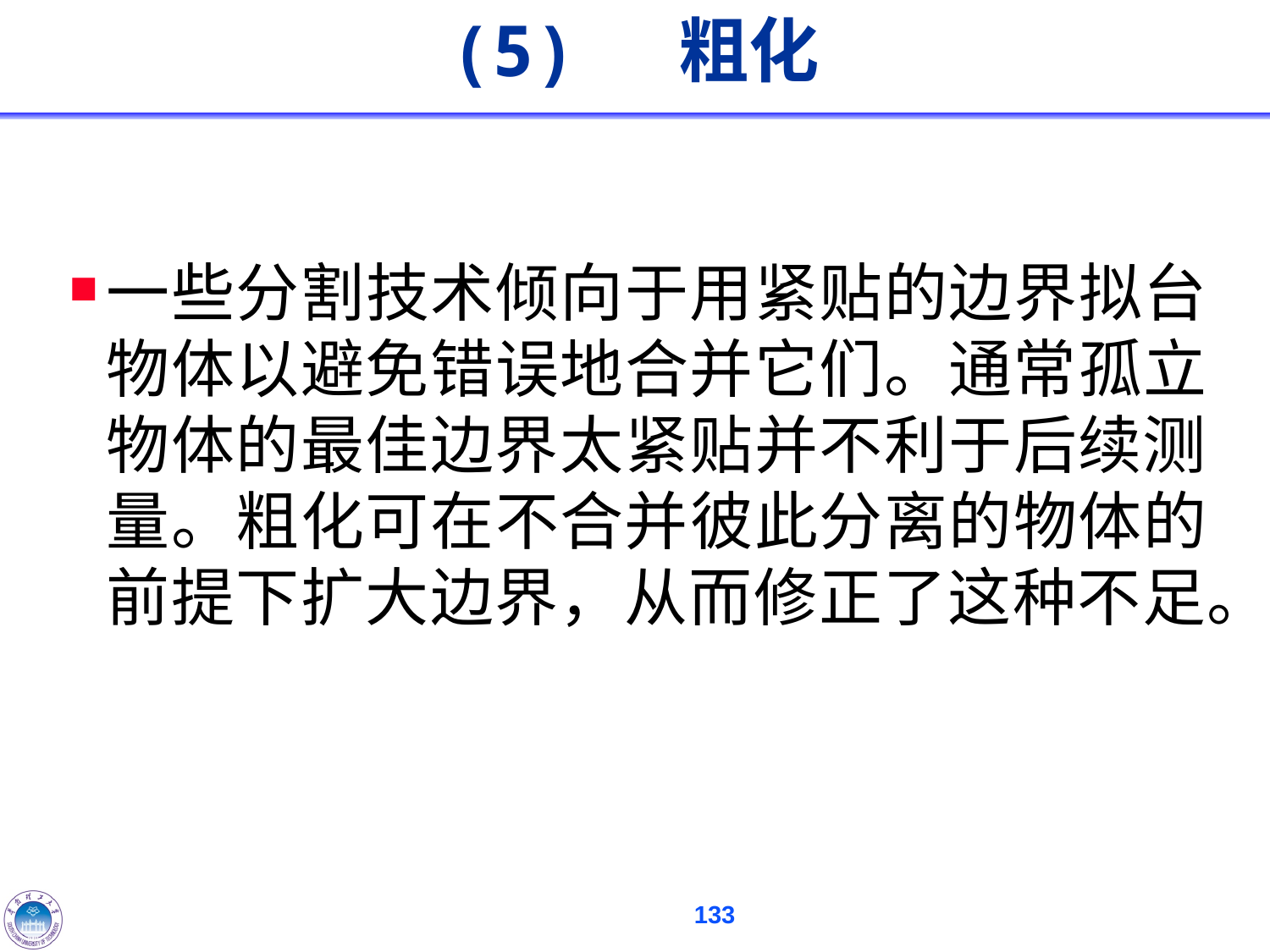

# (5)  粗化

一些分割技术倾向于用紧贴的边界拟台物体以避免错误地合并它们。通常孤立物体的最佳边界太紧贴并不利于后续测量。粗化可在不合并彼此分离的物体的前提下扩大边界，从而修正了这种不足。